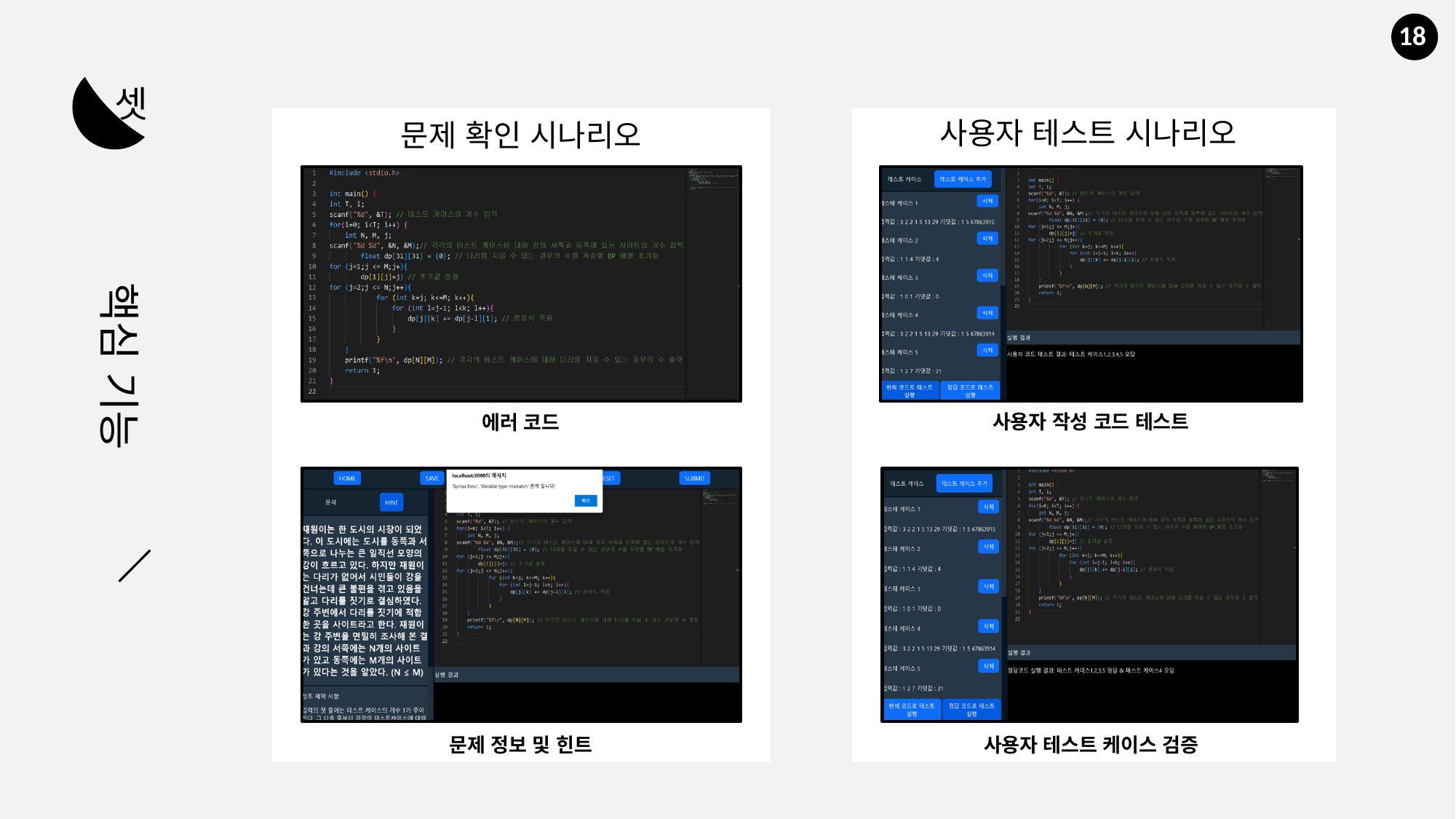

18

셋

사용자 테스트 시나리오
문제 확인 시나리오

핵심 기능
사용자 작성 코드 테스트
에러 코드

문제 정보 및 힌트
사용자 테스트 케이스 검증